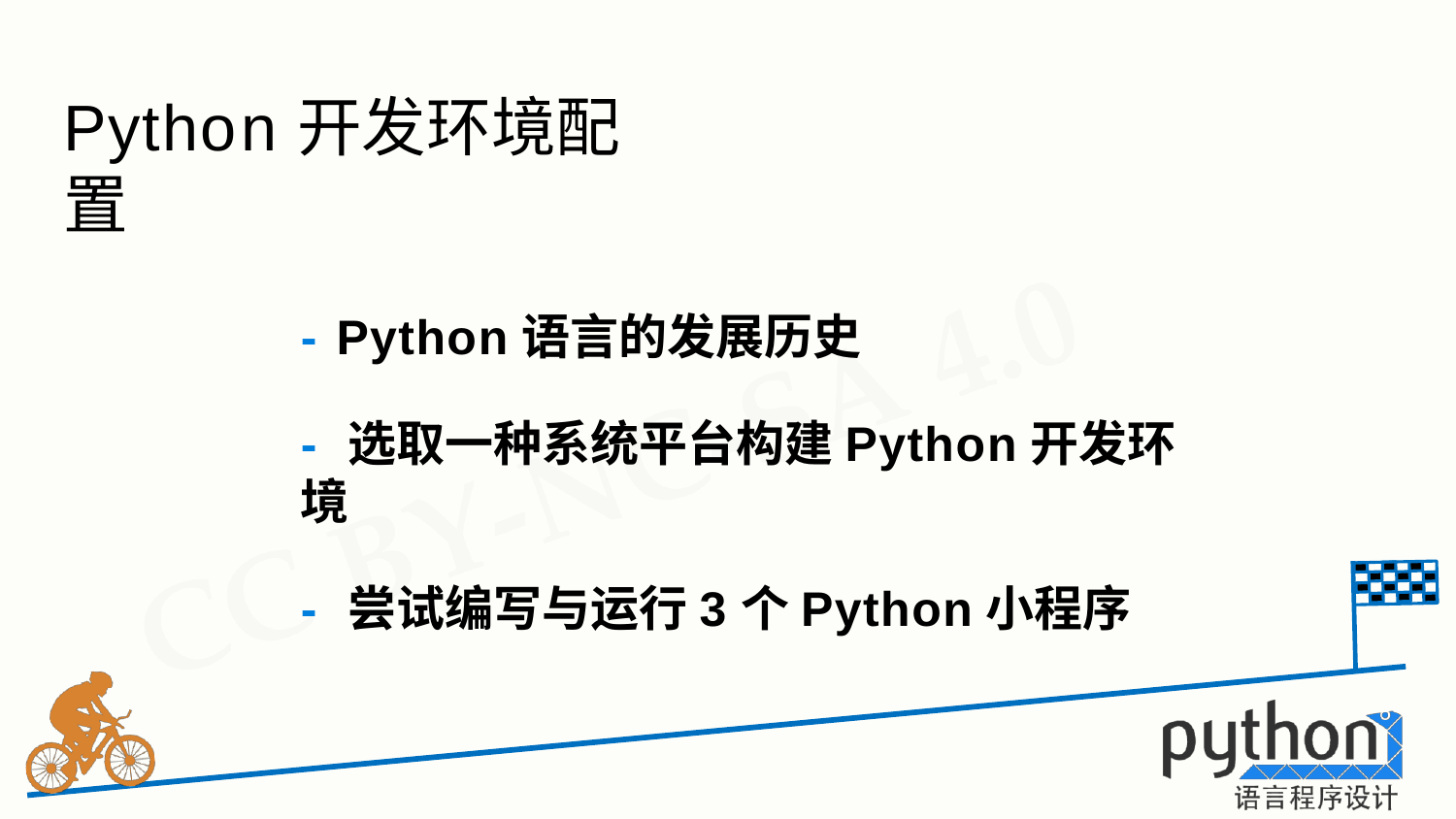

# Python开发环境配置

- Python语言的发展历史

- 选取一种系统平台构建Python开发环境

- 尝试编写与运行3个Python小程序